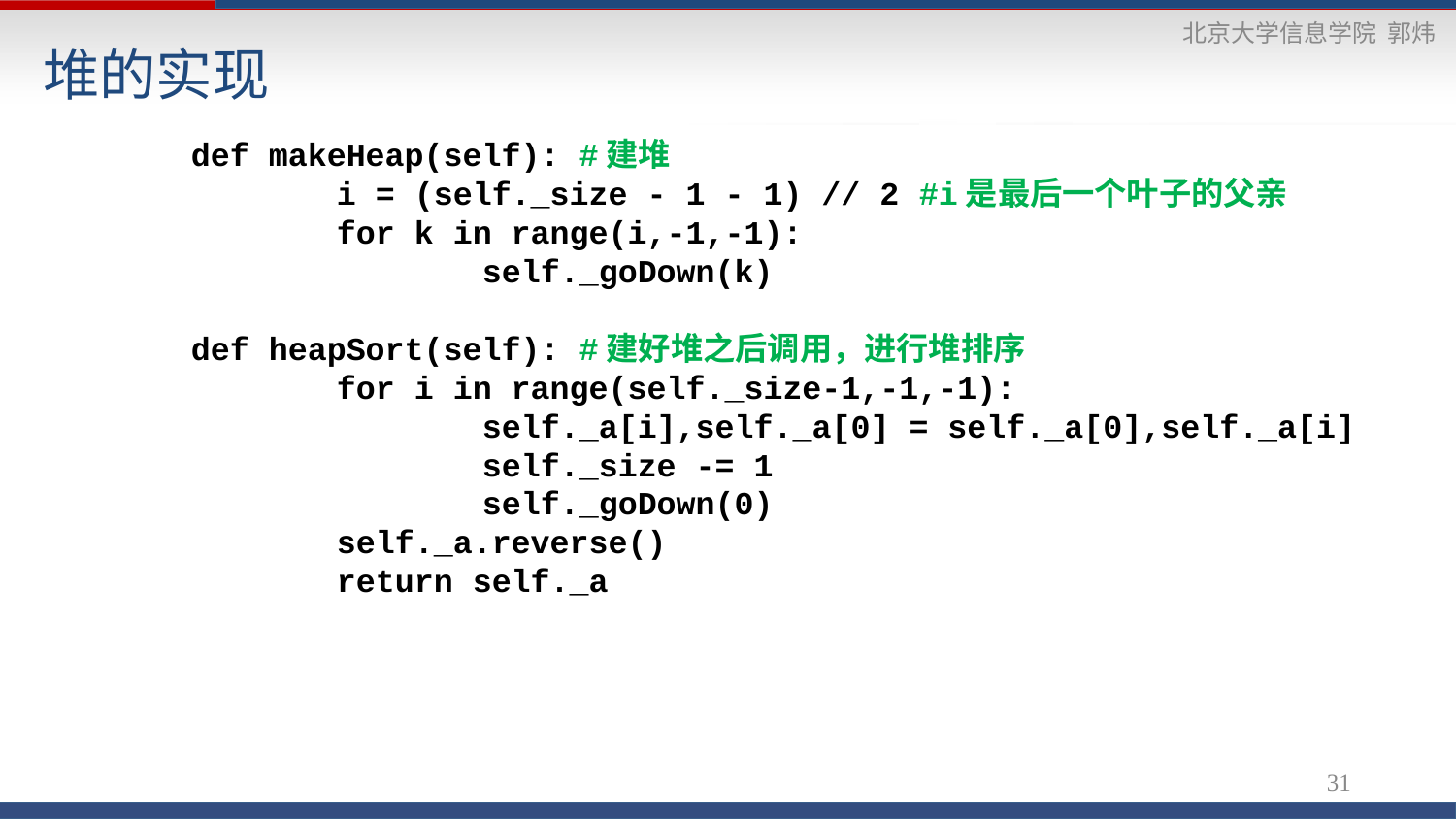

# 堆的实现
	def makeHeap(self): #建堆
		i = (self._size - 1 - 1) // 2 #i是最后一个叶子的父亲
		for k in range(i,-1,-1):
			self._goDown(k)

	def heapSort(self): #建好堆之后调用，进行堆排序
		for i in range(self._size-1,-1,-1):
			self._a[i],self._a[0] = self._a[0],self._a[i]
			self._size -= 1
			self._goDown(0)
		self._a.reverse()
		return self._a

31